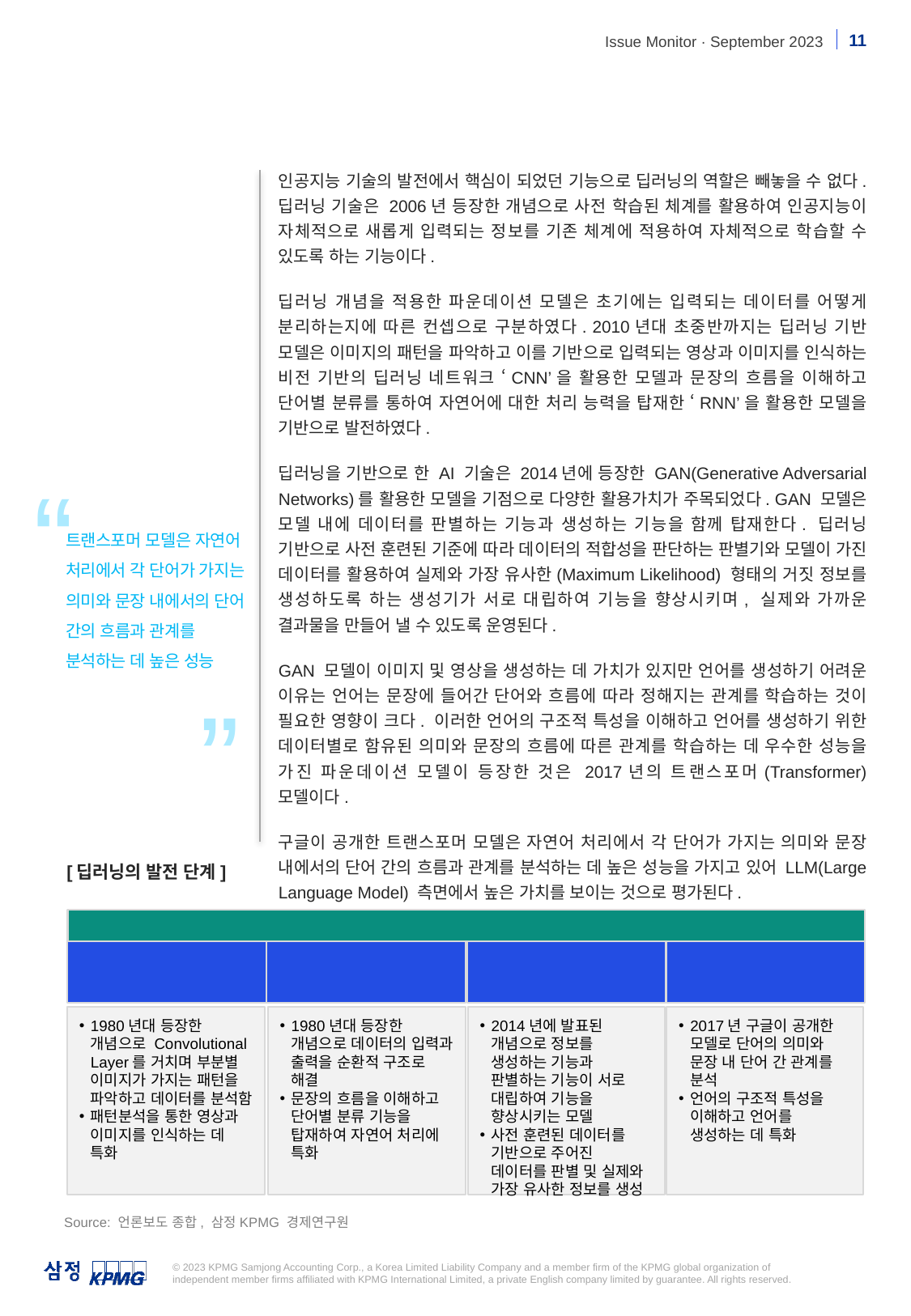

인공지능 기술의 발전에서 핵심이 되었던 기능으로 딥러닝의 역할은 빼놓을 수 없다. 딥러닝 기술은 2006년 등장한 개념으로 사전 학습된 체계를 활용하여 인공지능이 자체적으로 새롭게 입력되는 정보를 기존 체계에 적용하여 자체적으로 학습할 수 있도록 하는 기능이다.
딥러닝 개념을 적용한 파운데이션 모델은 초기에는 입력되는 데이터를 어떻게 분리하는지에 따른 컨셉으로 구분하였다. 2010년대 초중반까지는 딥러닝 기반 모델은 이미지의 패턴을 파악하고 이를 기반으로 입력되는 영상과 이미지를 인식하는 비전 기반의 딥러닝 네트워크 ‘CNN’을 활용한 모델과 문장의 흐름을 이해하고 단어별 분류를 통하여 자연어에 대한 처리 능력을 탑재한 ‘RNN’을 활용한 모델을 기반으로 발전하였다.
딥러닝을 기반으로 한 AI 기술은 2014년에 등장한 GAN(Generative Adversarial Networks)를 활용한 모델을 기점으로 다양한 활용가치가 주목되었다. GAN 모델은 모델 내에 데이터를 판별하는 기능과 생성하는 기능을 함께 탑재한다. 딥러닝 기반으로 사전 훈련된 기준에 따라 데이터의 적합성을 판단하는 판별기와 모델이 가진 데이터를 활용하여 실제와 가장 유사한(Maximum Likelihood) 형태의 거짓 정보를 생성하도록 하는 생성기가 서로 대립하여 기능을 향상시키며, 실제와 가까운 결과물을 만들어 낼 수 있도록 운영된다.
GAN 모델이 이미지 및 영상을 생성하는 데 가치가 있지만 언어를 생성하기 어려운 이유는 언어는 문장에 들어간 단어와 흐름에 따라 정해지는 관계를 학습하는 것이 필요한 영향이 크다. 이러한 언어의 구조적 특성을 이해하고 언어를 생성하기 위한 데이터별로 함유된 의미와 문장의 흐름에 따른 관계를 학습하는 데 우수한 성능을 가진 파운데이션 모델이 등장한 것은 2017년의 트랜스포머(Transformer) 모델이다.
구글이 공개한 트랜스포머 모델은 자연어 처리에서 각 단어가 가지는 의미와 문장 내에서의 단어 간의 흐름과 관계를 분석하는 데 높은 성능을 가지고 있어 LLM(Large Language Model) 측면에서 높은 가치를 보이는 것으로 평가된다.
“
트랜스포머 모델은 자연어 처리에서 각 단어가 가지는 의미와 문장 내에서의 단어 간의 흐름과 관계를 분석하는 데 높은 성능
”
[딥러닝의 발전 단계]
Deep-Learning
CNN
(Convolutional
Neural Network)
RNN
(Recurrent
Neural Network)
GAN
(Generative Adversarial Network)
Transformer
1980년대 등장한 개념으로 Convolutional Layer를 거치며 부분별 이미지가 가지는 패턴을 파악하고 데이터를 분석함
패턴분석을 통한 영상과 이미지를 인식하는 데 특화
1980년대 등장한 개념으로 데이터의 입력과 출력을 순환적 구조로 해결
문장의 흐름을 이해하고 단어별 분류 기능을 탑재하여 자연어 처리에 특화
2014년에 발표된 개념으로 정보를 생성하는 기능과 판별하는 기능이 서로 대립하여 기능을 향상시키는 모델
사전 훈련된 데이터를 기반으로 주어진 데이터를 판별 및 실제와 가장 유사한 정보를 생성
2017년 구글이 공개한 모델로 단어의 의미와 문장 내 단어 간 관계를 분석
언어의 구조적 특성을 이해하고 언어를 생성하는 데 특화
Source: 언론보도 종합, 삼정KPMG 경제연구원